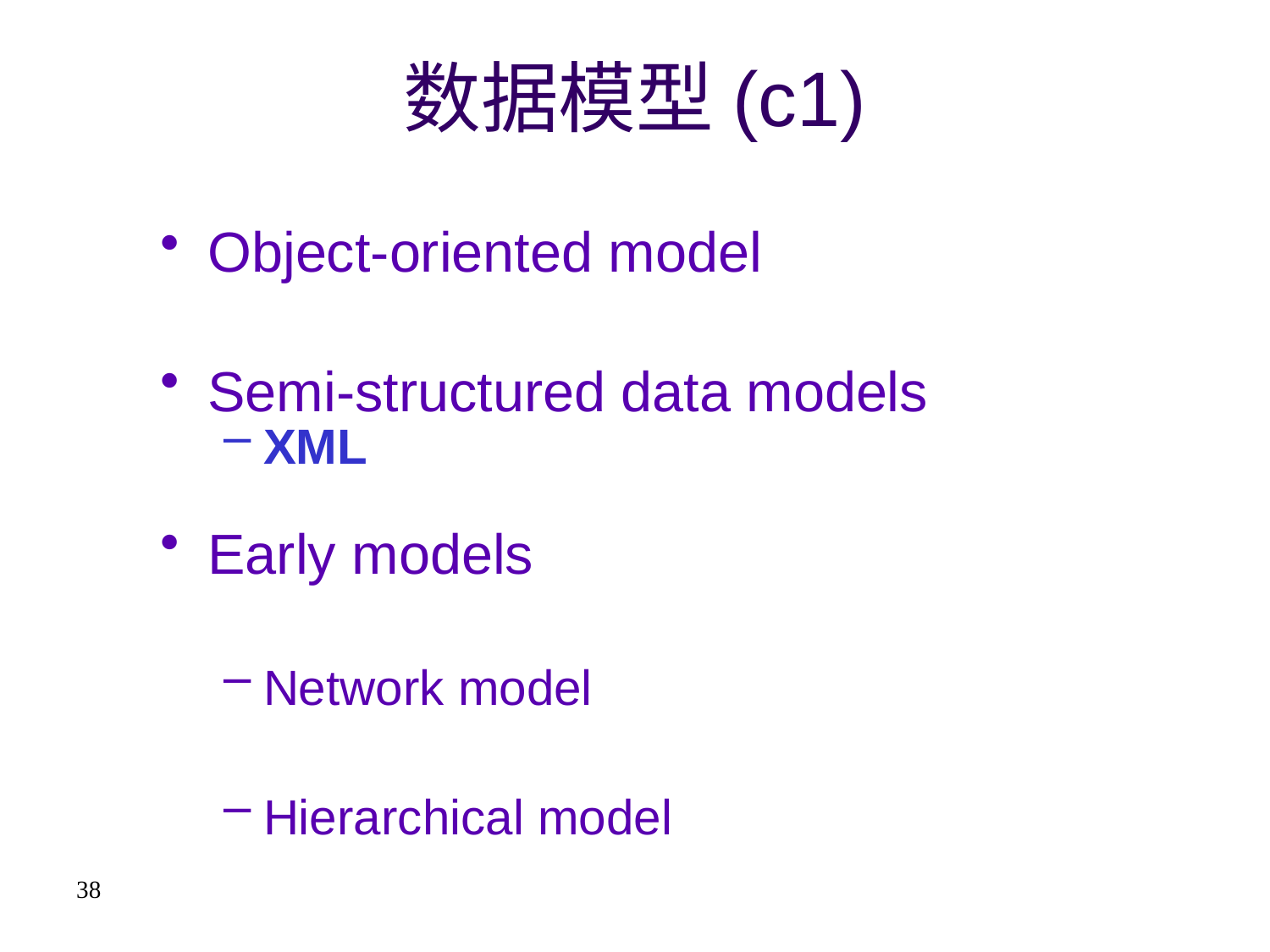

# 数据模型(c1)
Object-oriented model

Semi-structured data models
XML

Early models

Network model

Hierarchical model
38